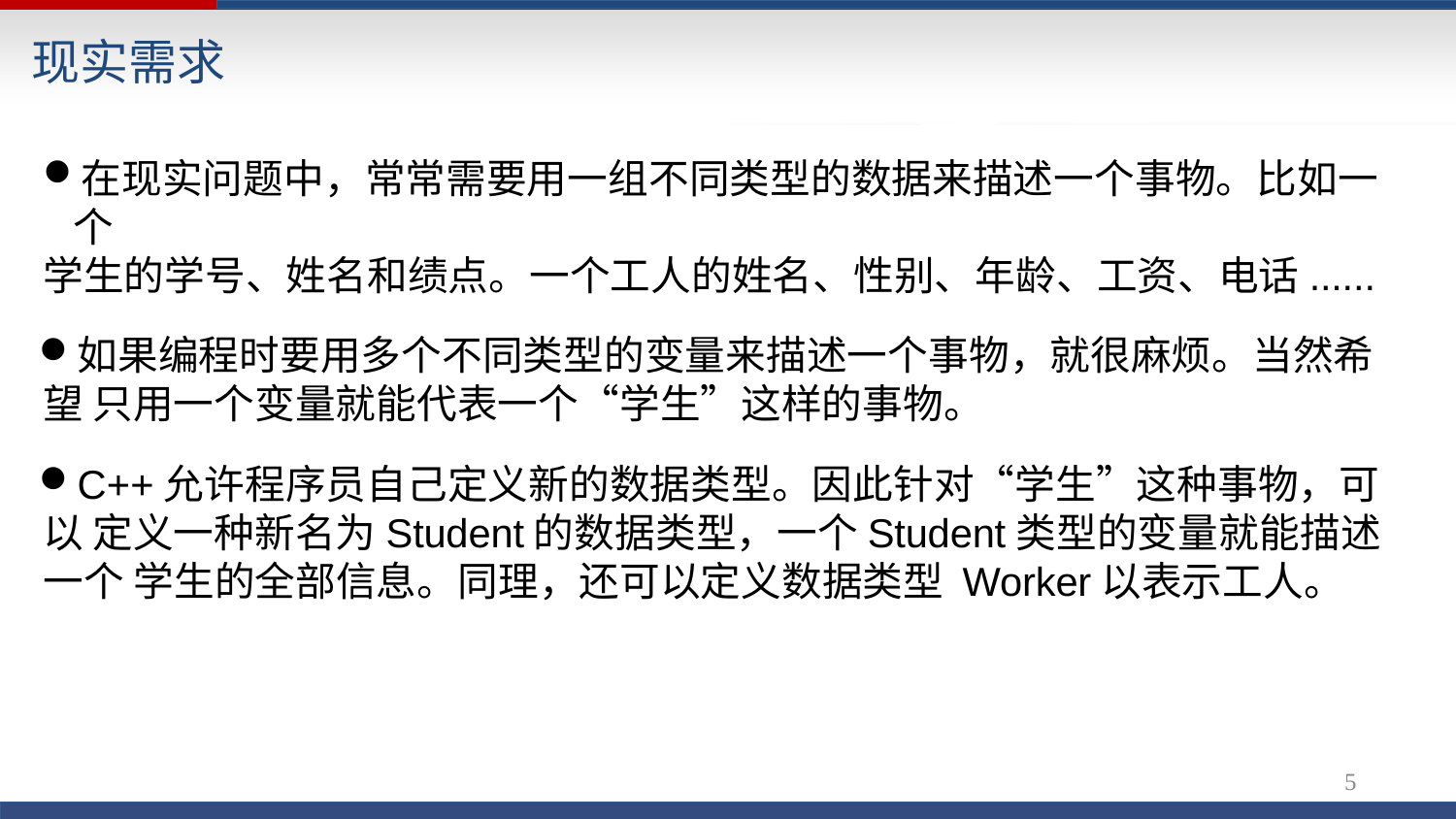

# 现实需求
在现实问题中，常常需要用一组不同类型的数据来描述一个事物。比如一个
学生的学号、姓名和绩点。一个工人的姓名、性别、年龄、工资、电话......

如果编程时要用多个不同类型的变量来描述一个事物，就很麻烦。当然希望 只用一个变量就能代表一个“学生”这样的事物。

C++允许程序员自己定义新的数据类型。因此针对“学生”这种事物，可以 定义一种新名为Student的数据类型，一个Student类型的变量就能描述一个 学生的全部信息。同理，还可以定义数据类型 Worker以表示工人。
5